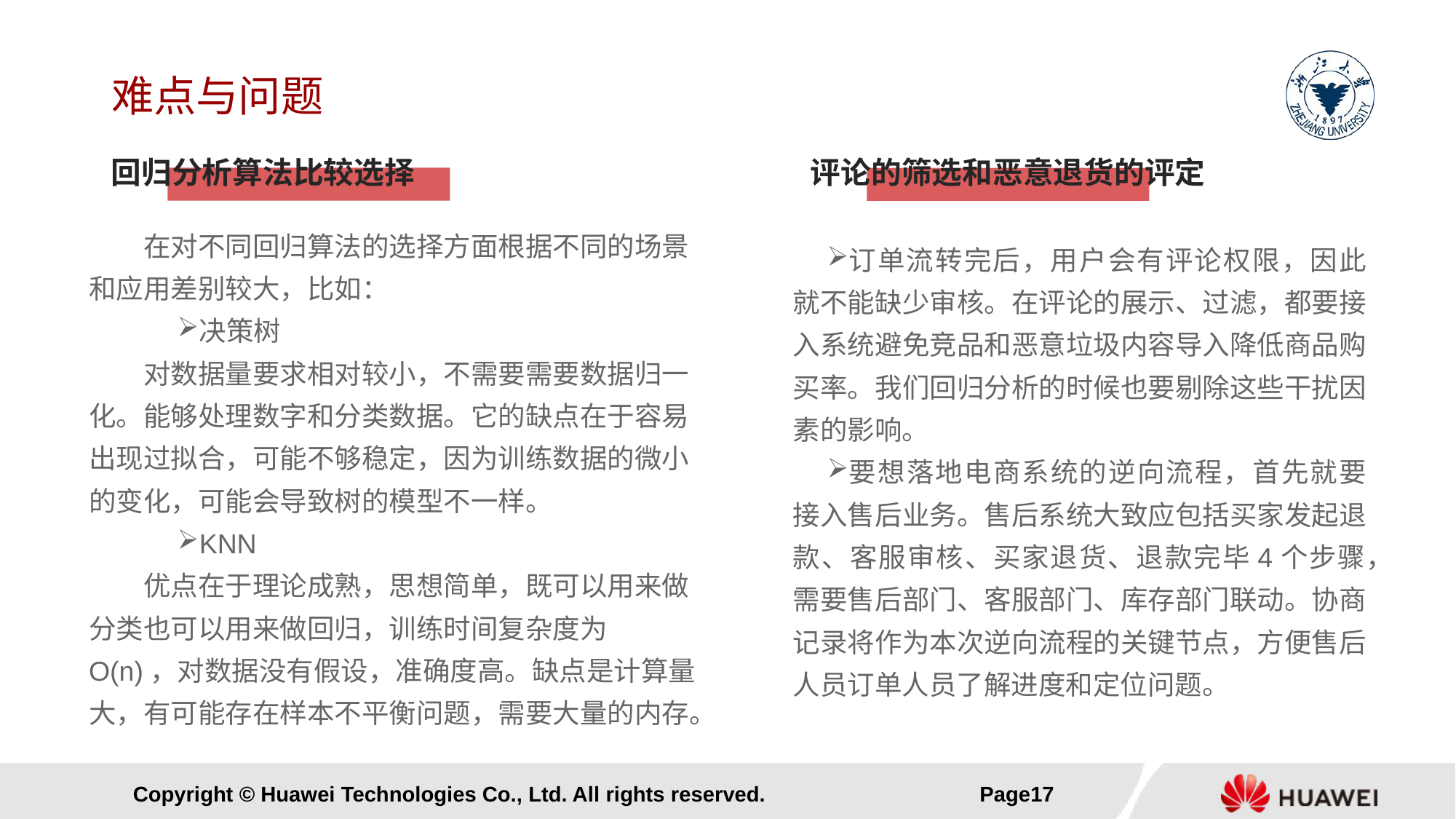

# 难点与问题
回归分析算法比较选择

评论的筛选和恶意退货的评定

在对不同回归算法的选择方面根据不同的场景和应用差别较大，比如：
决策树
对数据量要求相对较小，不需要需要数据归一化。能够处理数字和分类数据。它的缺点在于容易出现过拟合，可能不够稳定，因为训练数据的微小的变化，可能会导致树的模型不一样。
KNN
优点在于理论成熟，思想简单，既可以用来做分类也可以用来做回归，训练时间复杂度为O(n)，对数据没有假设，准确度高。缺点是计算量大，有可能存在样本不平衡问题，需要大量的内存。

订单流转完后，用户会有评论权限，因此就不能缺少审核。在评论的展示、过滤，都要接入系统避免竞品和恶意垃圾内容导入降低商品购买率。我们回归分析的时候也要剔除这些干扰因素的影响。
要想落地电商系统的逆向流程，首先就要接入售后业务。售后系统大致应包括买家发起退款、客服审核、买家退货、退款完毕4个步骤，需要售后部门、客服部门、库存部门联动。协商记录将作为本次逆向流程的关键节点，方便售后人员订单人员了解进度和定位问题。

Page17